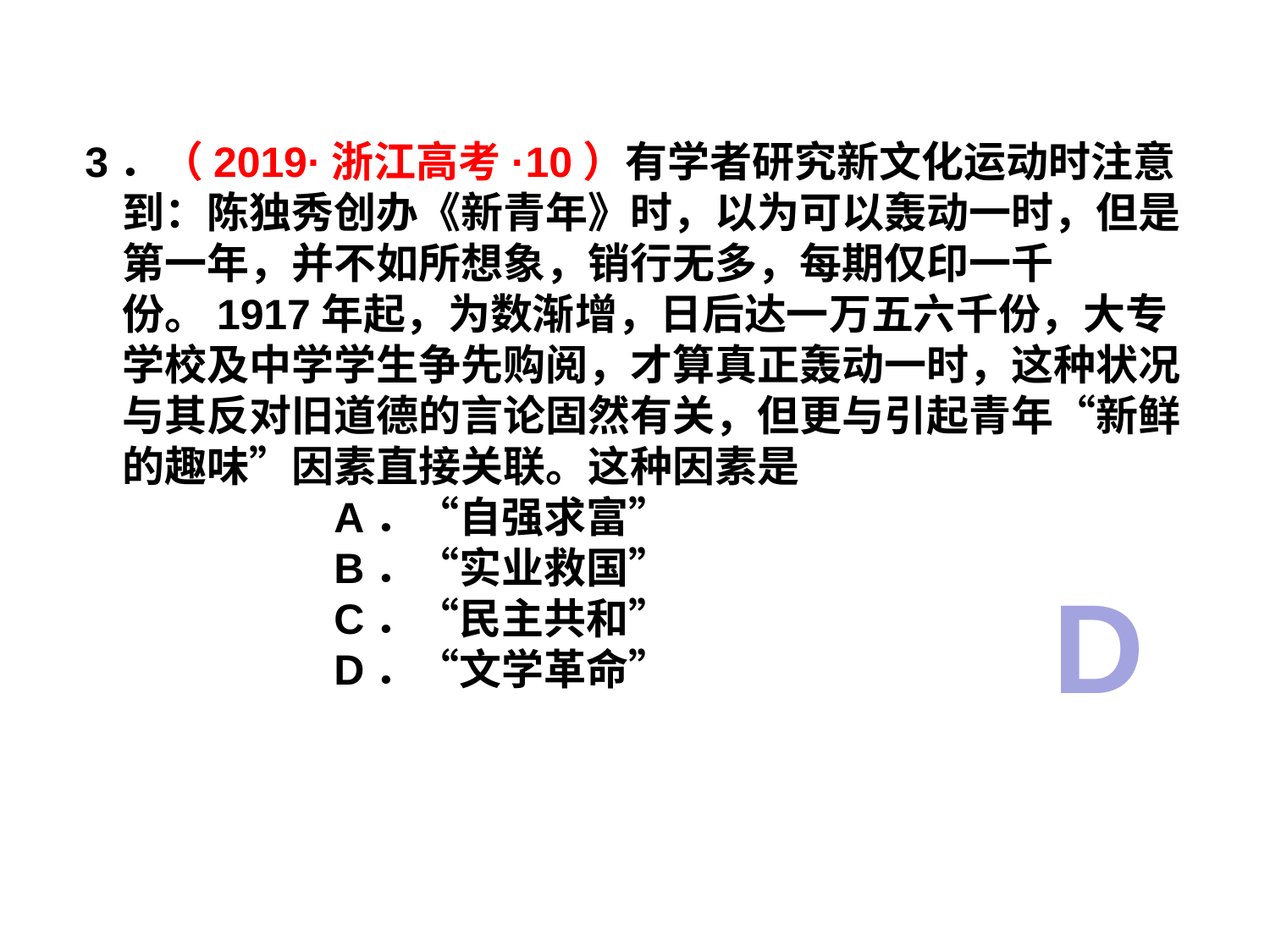

3．（2019·浙江高考·10）有学者研究新文化运动时注意到：陈独秀创办《新青年》时，以为可以轰动一时，但是第一年，并不如所想象，销行无多，每期仅印一千份。1917年起，为数渐增，日后达一万五六千份，大专学校及中学学生争先购阅，才算真正轰动一时，这种状况与其反对旧道德的言论固然有关，但更与引起青年“新鲜的趣味”因素直接关联。这种因素是
                     A．“自强求富”
                     B．“实业救国”
                     C．“民主共和”
                     D．“文学革命”
D